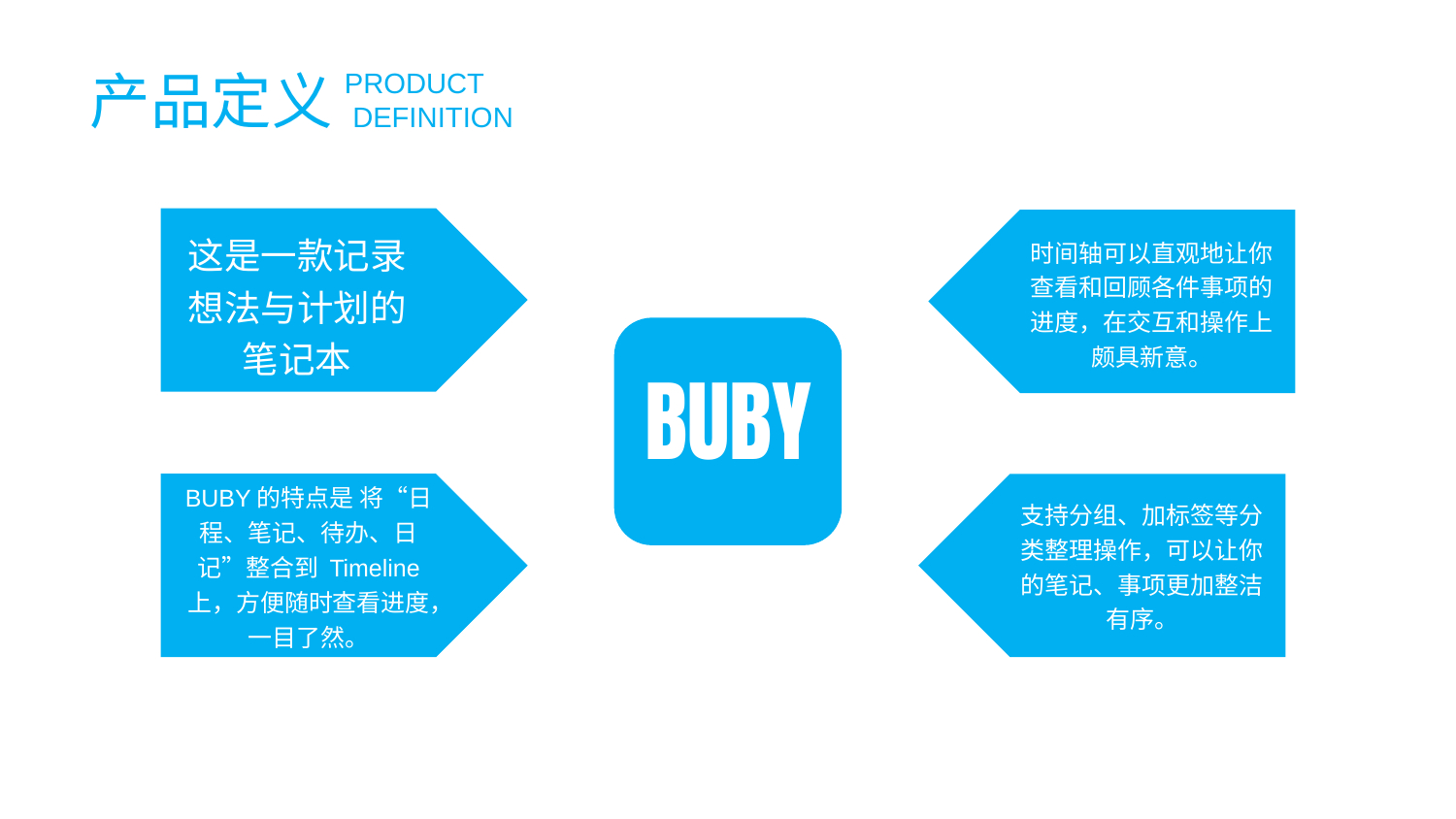

产品定义
PRODUCT
 DEFINITION

这是一款记录想法与计划的笔记本

时间轴可以直观地让你查看和回顾各件事项的进度，在交互和操作上颇具新意。

BUBY
BUBY的特点是 将“日程、笔记、待办、日记”整合到 Timeline 上，方便随时查看进度，一目了然。

支持分组、加标签等分类整理操作，可以让你的笔记、事项更加整洁有序。